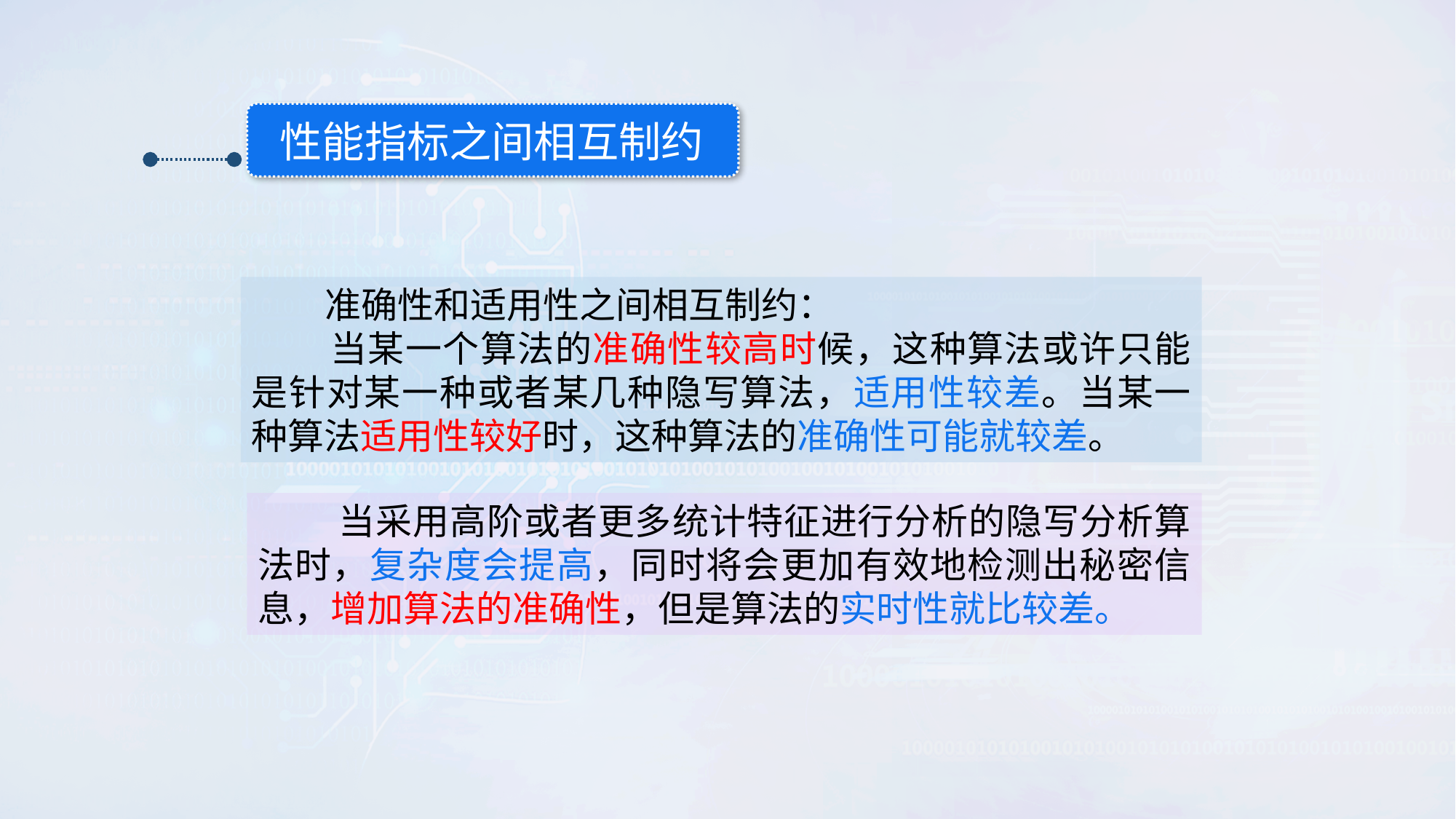

性能指标之间相互制约
    准确性和适用性之间相互制约：
    当某一个算法的准确性较高时候，这种算法或许只能是针对某一种或者某几种隐写算法，适用性较差。当某一种算法适用性较好时，这种算法的准确性可能就较差。
        当采用高阶或者更多统计特征进行分析的隐写分析算法时，复杂度会提高，同时将会更加有效地检测出秘密信息，增加算法的准确性，但是算法的实时性就比较差。